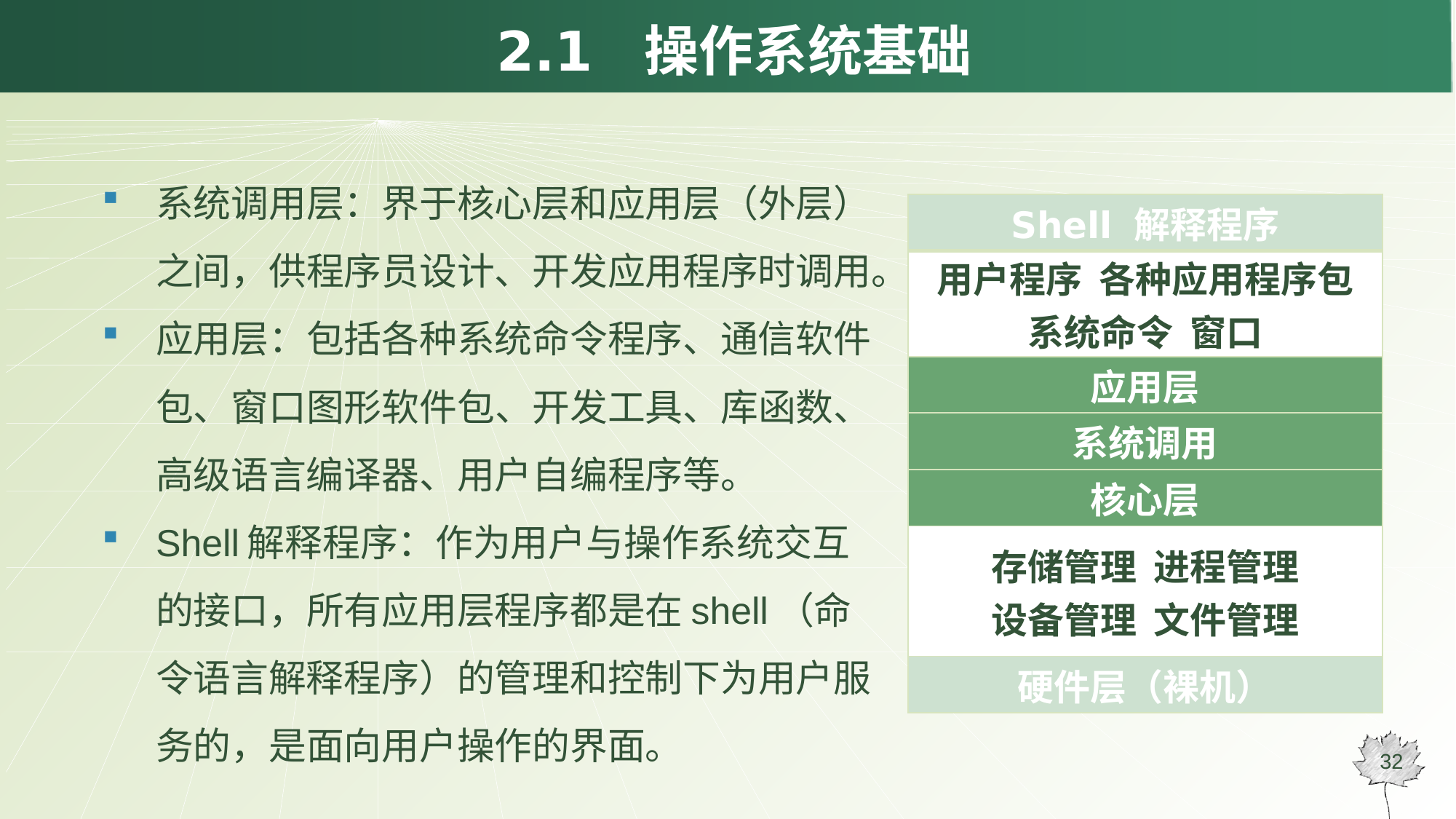

# 2.1  操作系统基础
系统调用层：界于核心层和应用层（外层）之间，供程序员设计、开发应用程序时调用。
应用层：包括各种系统命令程序、通信软件包、窗口图形软件包、开发工具、库函数、高级语言编译器、用户自编程序等。
Shell解释程序：作为用户与操作系统交互的接口，所有应用层程序都是在shell（命令语言解释程序）的管理和控制下为用户服务的，是面向用户操作的界面。

| Shell 解释程序 |
| --- |
| 用户程序 各种应用程序包 系统命令 窗口 |
| 应用层 |
| 系统调用 |
| 核心层 |
| 存储管理 进程管理 设备管理 文件管理 |
| 硬件层（裸机） |
32